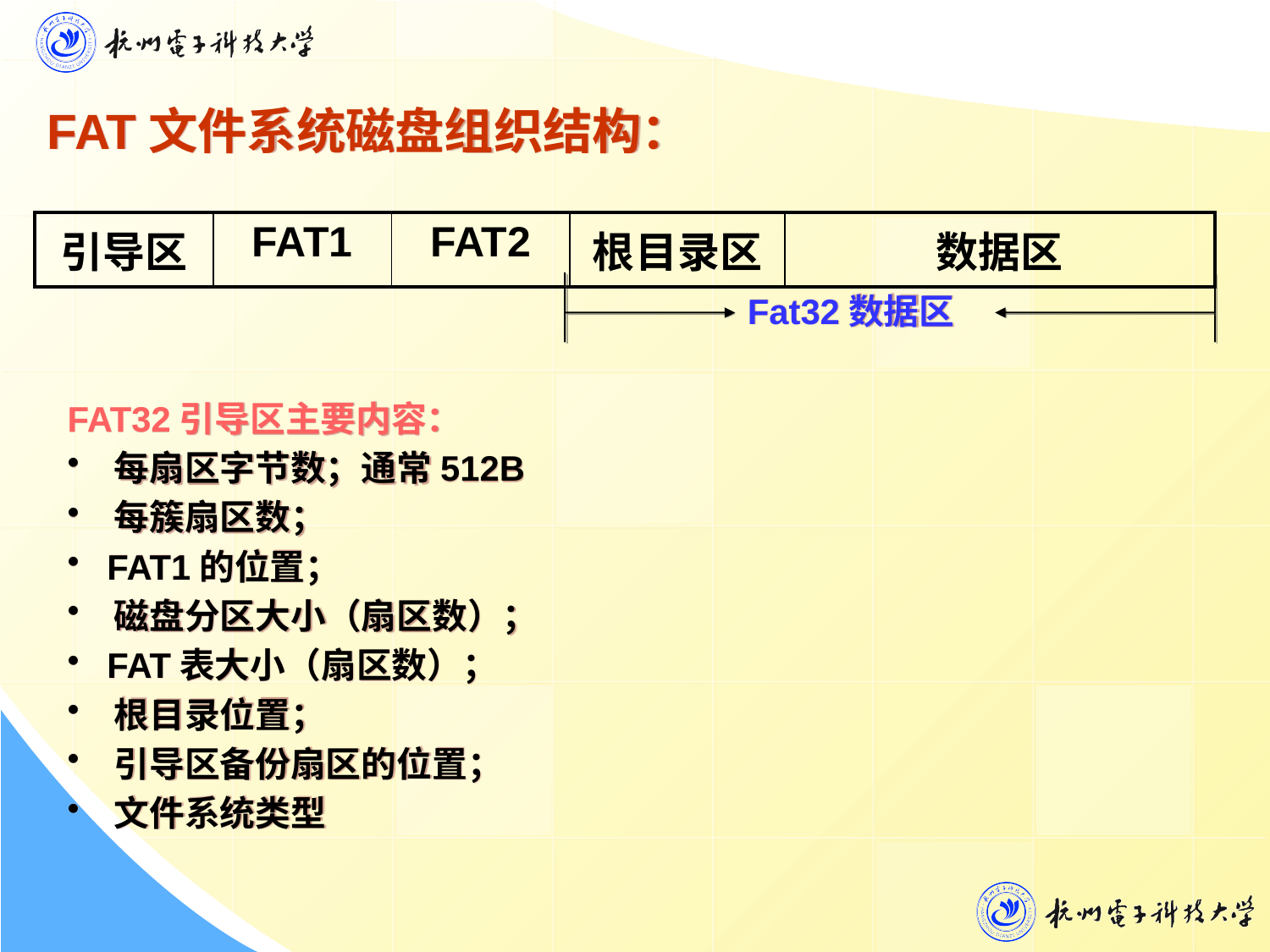

FAT文件系统磁盘组织结构：
| 引导区 | FAT1 | FAT2 | 根目录区 | 数据区 |
| --- | --- | --- | --- | --- |

Fat32数据区

FAT32引导区主要内容：
 每扇区字节数；通常512B
 每簇扇区数；
 FAT1的位置；
 磁盘分区大小（扇区数）；
 FAT表大小（扇区数）；
 根目录位置；
 引导区备份扇区的位置；
 文件系统类型